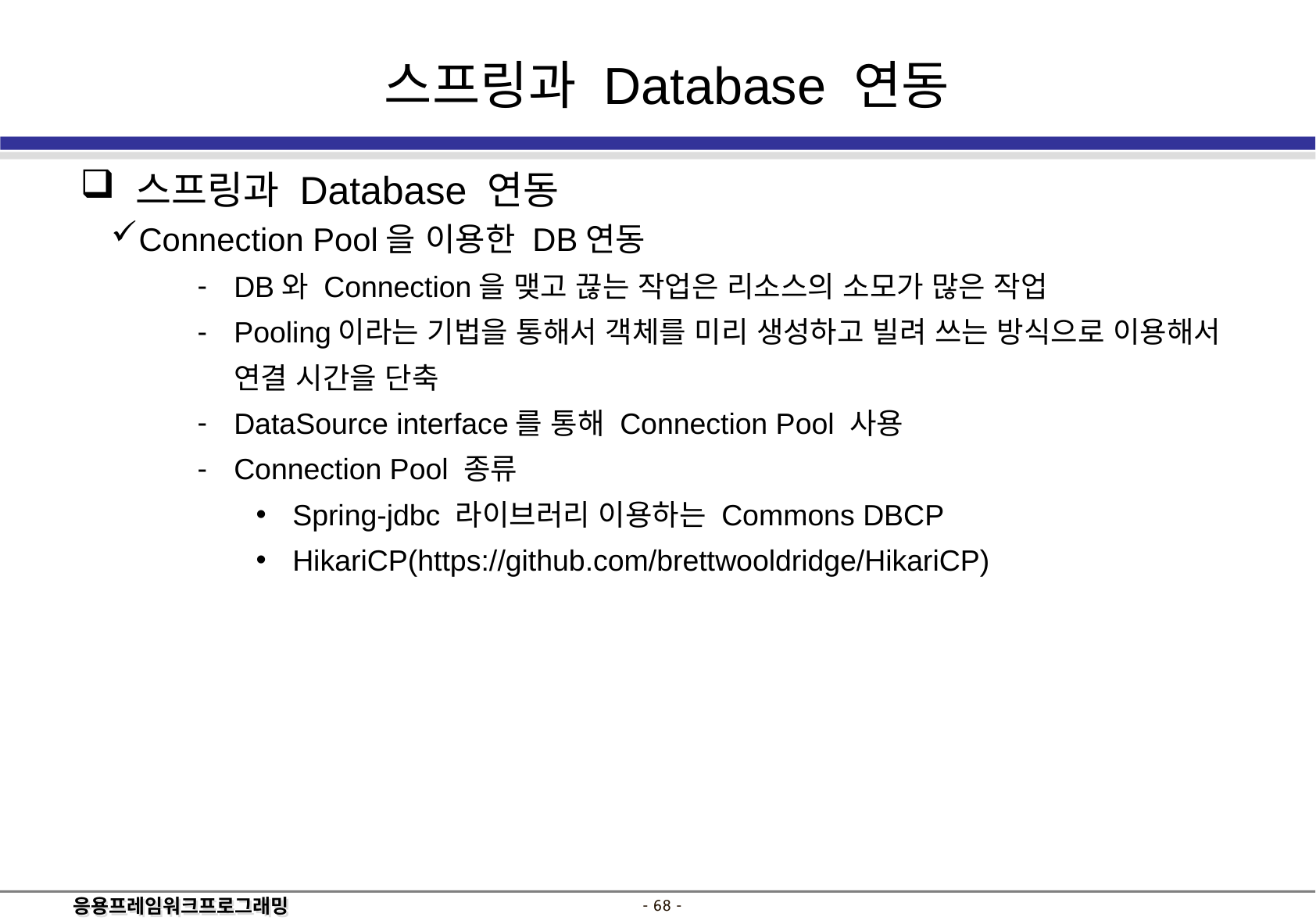

스프링과 Database 연동
 스프링과 Database 연동
Connection Pool을 이용한 DB연동
DB와 Connection을 맺고 끊는 작업은 리소스의 소모가 많은 작업
Pooling이라는 기법을 통해서 객체를 미리 생성하고 빌려 쓰는 방식으로 이용해서 연결 시간을 단축
DataSource interface를 통해 Connection Pool 사용
Connection Pool 종류
Spring-jdbc 라이브러리 이용하는 Commons DBCP
HikariCP(https://github.com/brettwooldridge/HikariCP)

- 68 -